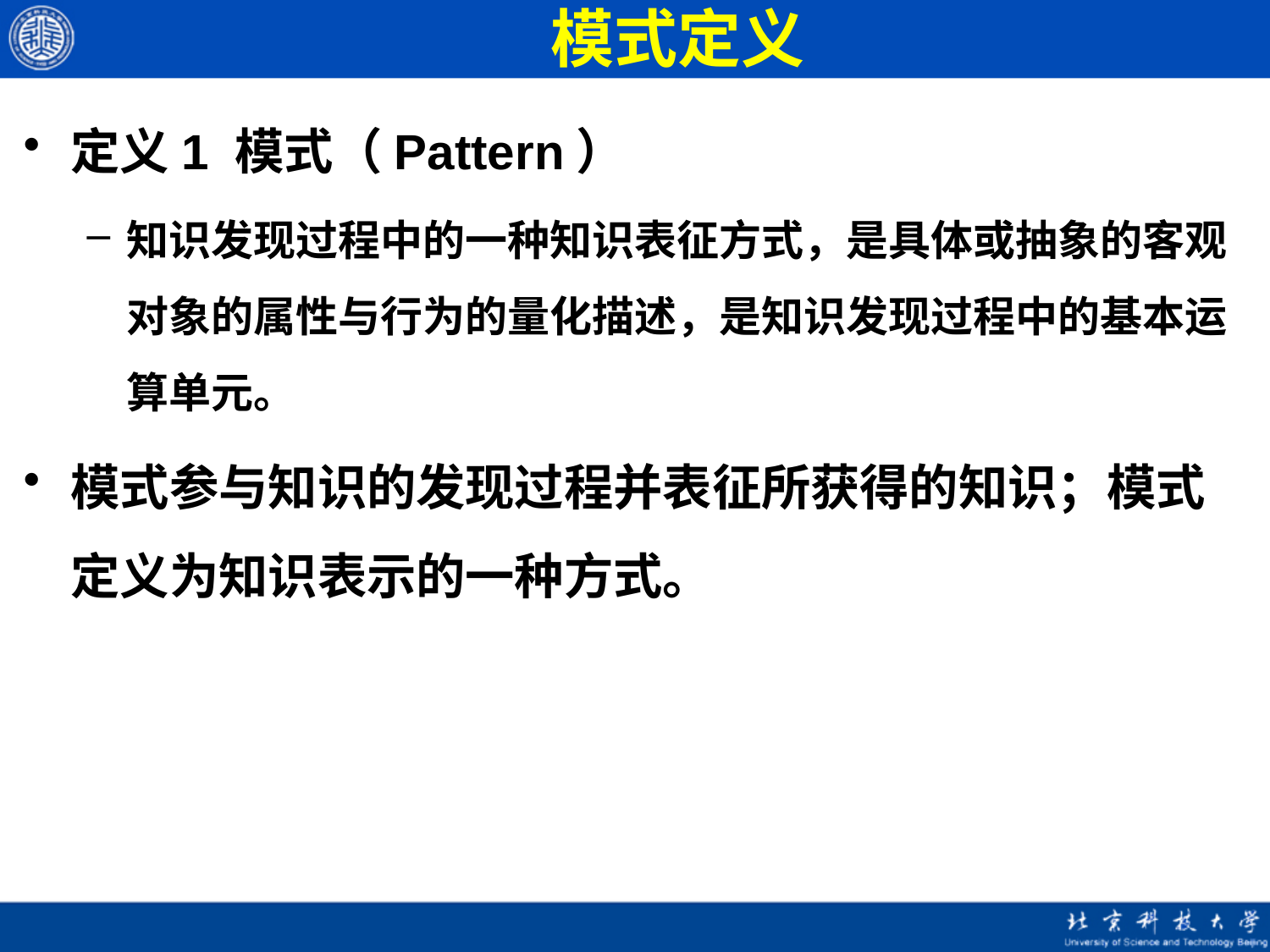

# 模式定义
定义1 模式（Pattern）
知识发现过程中的一种知识表征方式，是具体或抽象的客观对象的属性与行为的量化描述，是知识发现过程中的基本运算单元。
模式参与知识的发现过程并表征所获得的知识；模式定义为知识表示的一种方式。